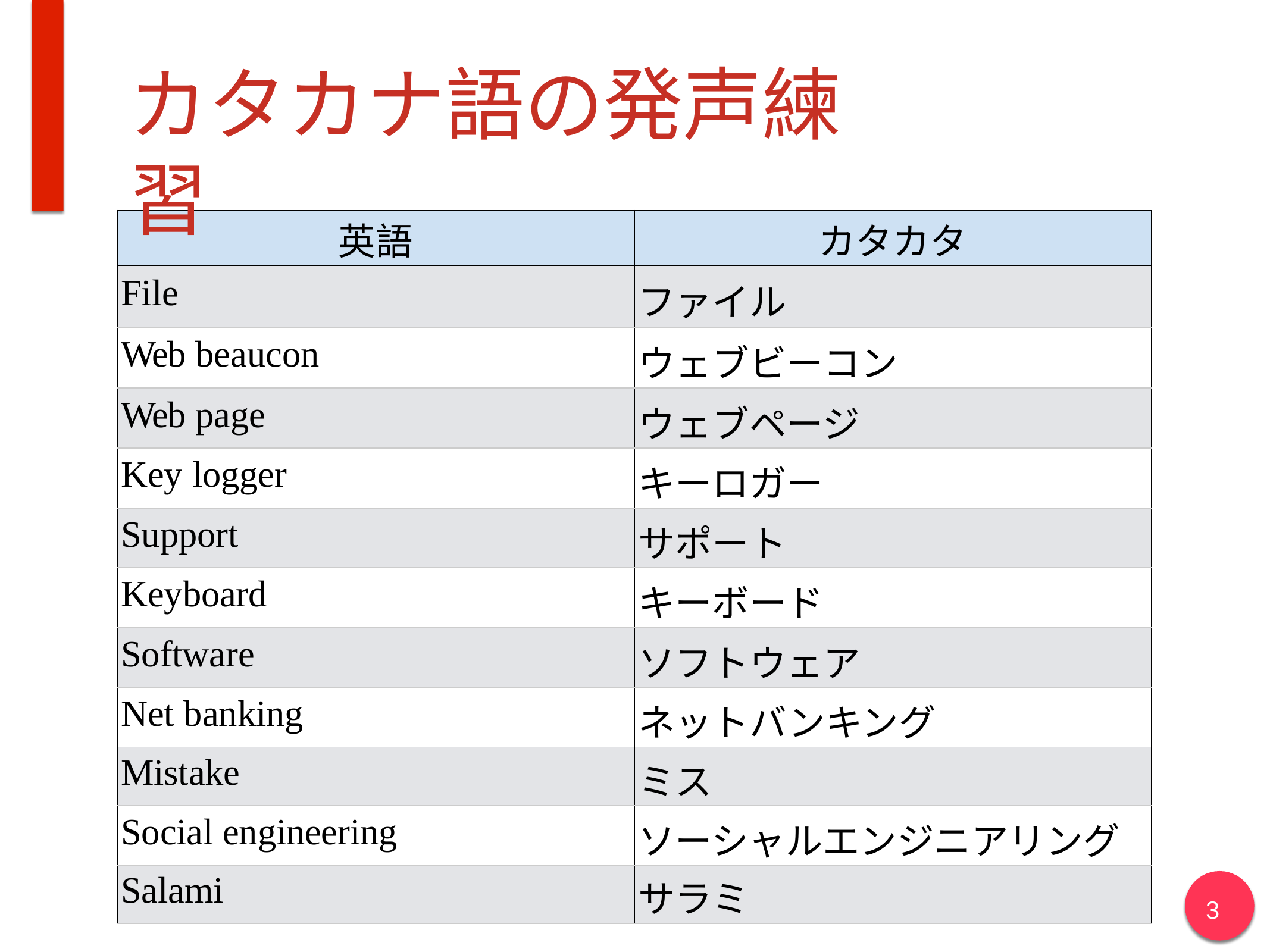

# カタカナ語の発声練習
| 英語 | カタカタ |
| --- | --- |
| File | ファイル |
| Web beaucon | ウェブビーコン |
| Web page | ウェブページ |
| Key logger | キーロガー |
| Support | サポート |
| Keyboard | キーボード |
| Software | ソフトウェア |
| Net banking | ネットバンキング |
| Mistake | ミス |
| Social engineering | ソーシャルエンジニアリング |
| Salami | サラミ |
3